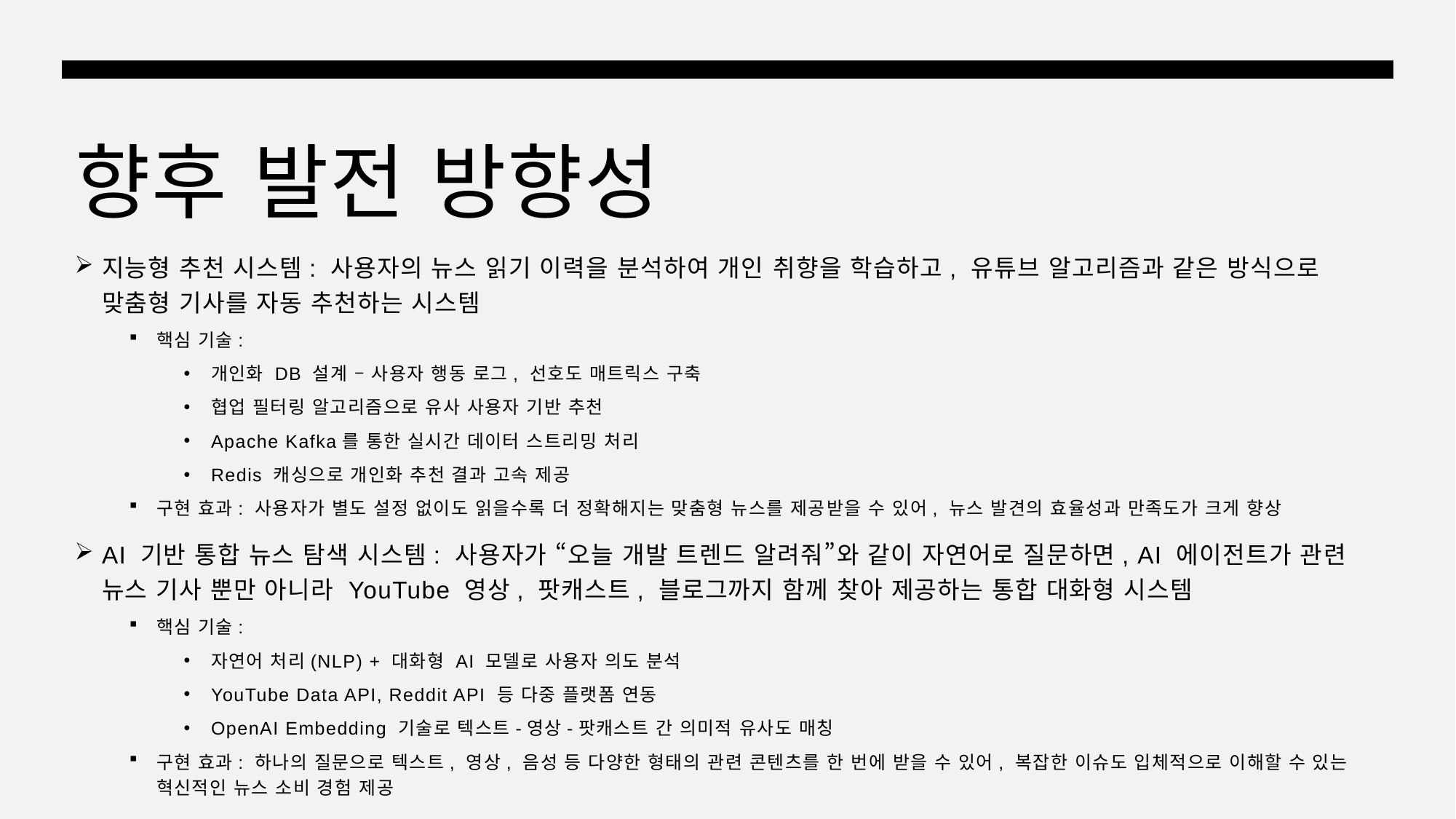

# 향후 발전 방향성
지능형 추천 시스템: 사용자의 뉴스 읽기 이력을 분석하여 개인 취향을 학습하고, 유튜브 알고리즘과 같은 방식으로 맞춤형 기사를 자동 추천하는 시스템
핵심 기술:
개인화 DB 설계 – 사용자 행동 로그, 선호도 매트릭스 구축
협업 필터링 알고리즘으로 유사 사용자 기반 추천
Apache Kafka를 통한 실시간 데이터 스트리밍 처리
Redis 캐싱으로 개인화 추천 결과 고속 제공
구현 효과: 사용자가 별도 설정 없이도 읽을수록 더 정확해지는 맞춤형 뉴스를 제공받을 수 있어, 뉴스 발견의 효율성과 만족도가 크게 향상
AI 기반 통합 뉴스 탐색 시스템: 사용자가 “오늘 개발 트렌드 알려줘”와 같이 자연어로 질문하면, AI 에이전트가 관련 뉴스 기사 뿐만 아니라 YouTube 영상, 팟캐스트, 블로그까지 함께 찾아 제공하는 통합 대화형 시스템
핵심 기술:
자연어 처리(NLP) + 대화형 AI 모델로 사용자 의도 분석
YouTube Data API, Reddit API 등 다중 플랫폼 연동
OpenAI Embedding 기술로 텍스트-영상-팟캐스트 간 의미적 유사도 매칭
구현 효과: 하나의 질문으로 텍스트, 영상, 음성 등 다양한 형태의 관련 콘텐츠를 한 번에 받을 수 있어, 복잡한 이슈도 입체적으로 이해할 수 있는 혁신적인 뉴스 소비 경험 제공